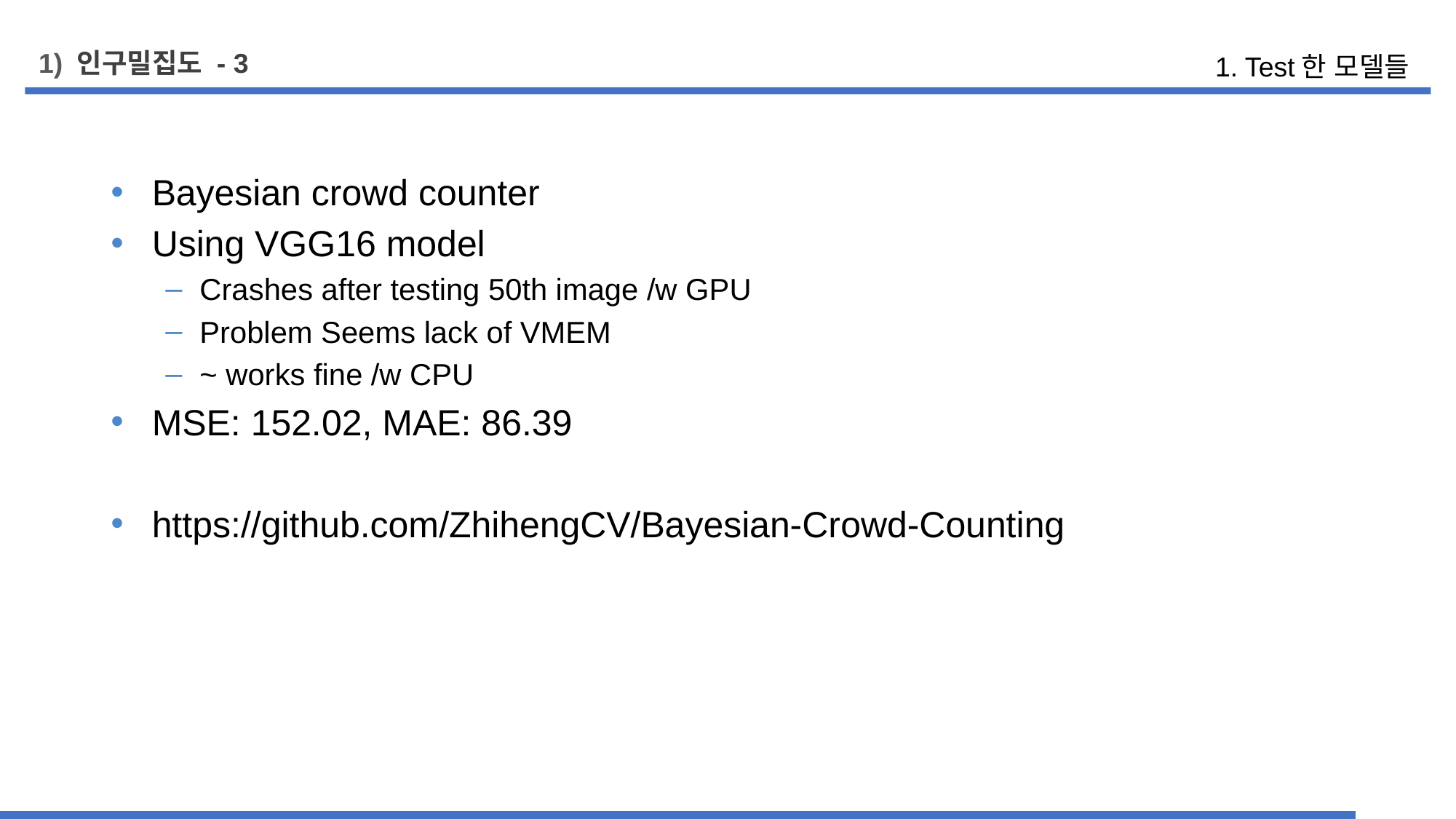

1) 인구밀집도 - 3
1. Test한 모델들

Bayesian crowd counter
Using VGG16 model
Crashes after testing 50th image /w GPU
Problem Seems lack of VMEM
~ works fine /w CPU
MSE: 152.02, MAE: 86.39

https://github.com/ZhihengCV/Bayesian-Crowd-Counting